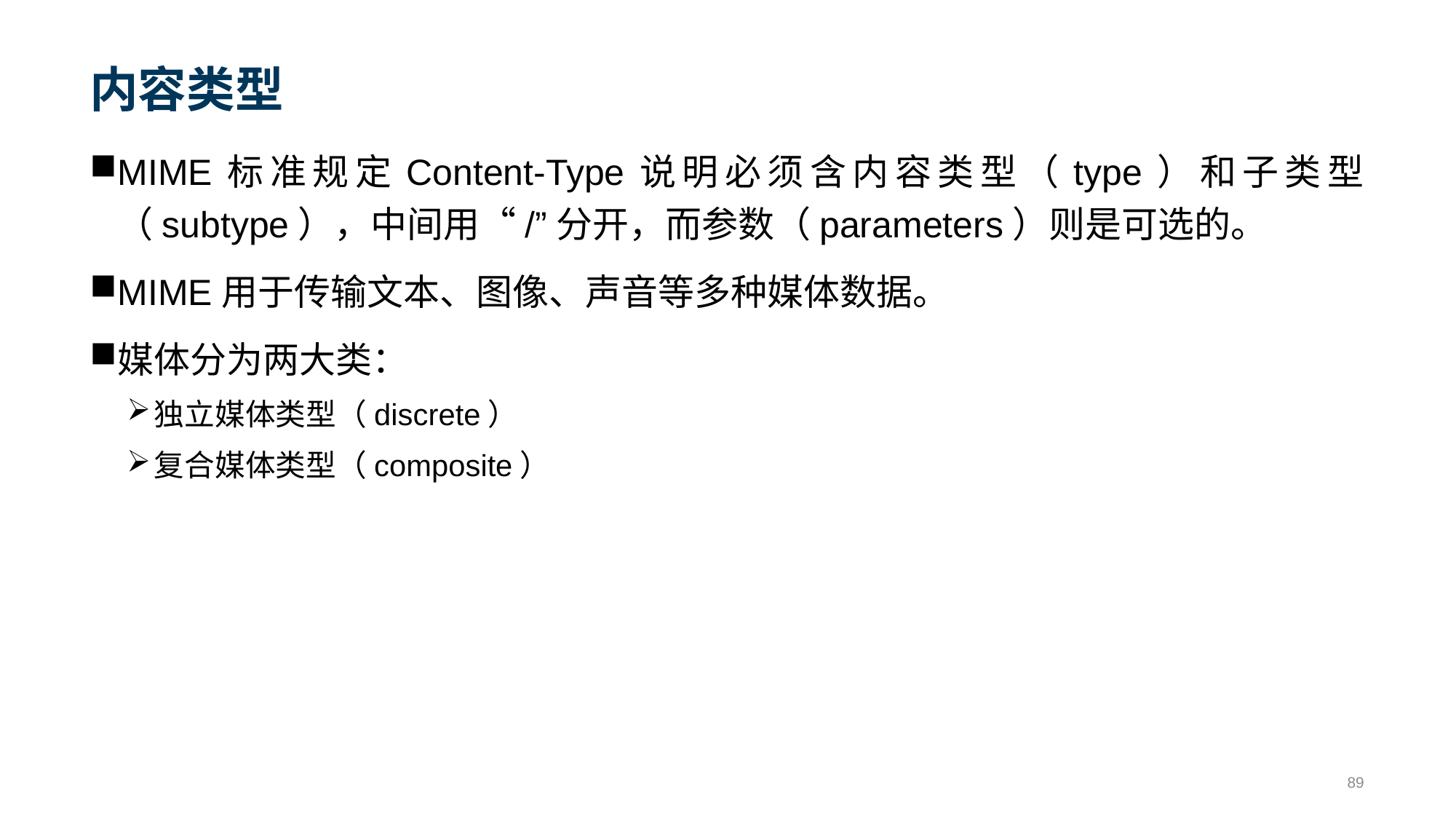

# 内容类型
MIME标准规定Content-Type说明必须含内容类型（type）和子类型（subtype），中间用“/”分开，而参数（parameters）则是可选的。
MIME用于传输文本、图像、声音等多种媒体数据。
媒体分为两大类：
独立媒体类型（discrete）
复合媒体类型（composite）
89